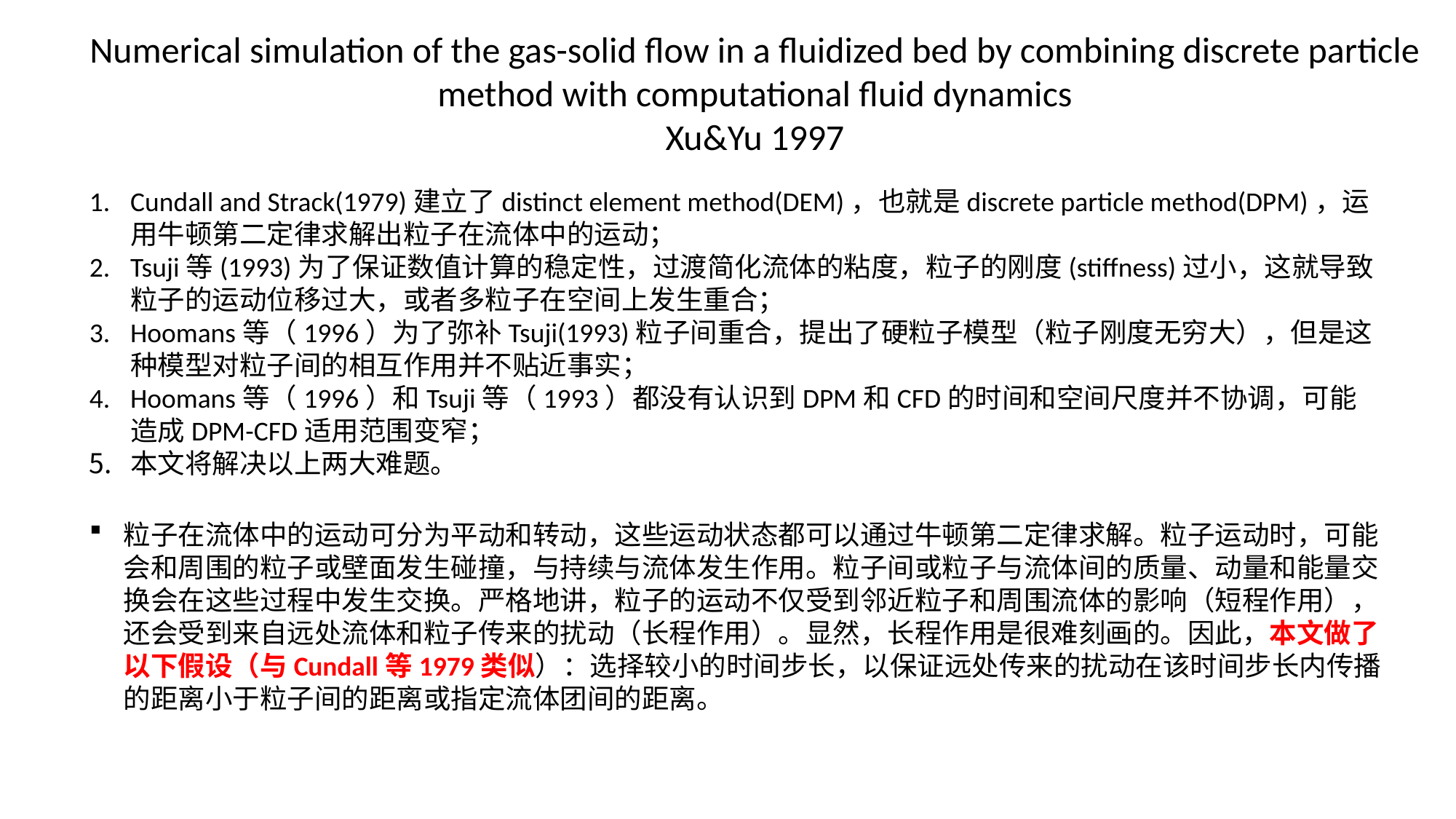

Numerical simulation of the gas-solid flow in a fluidized bed by combining discrete particle method with computational fluid dynamics
Xu&Yu 1997
Cundall and Strack(1979)建立了distinct element method(DEM)，也就是discrete particle method(DPM)，运用牛顿第二定律求解出粒子在流体中的运动；
Tsuji等(1993)为了保证数值计算的稳定性，过渡简化流体的粘度，粒子的刚度(stiffness)过小，这就导致粒子的运动位移过大，或者多粒子在空间上发生重合；
Hoomans等（1996）为了弥补Tsuji(1993)粒子间重合，提出了硬粒子模型（粒子刚度无穷大），但是这种模型对粒子间的相互作用并不贴近事实；
Hoomans等（1996）和Tsuji等（1993）都没有认识到DPM和CFD的时间和空间尺度并不协调，可能造成DPM-CFD适用范围变窄；
本文将解决以上两大难题。
粒子在流体中的运动可分为平动和转动，这些运动状态都可以通过牛顿第二定律求解。粒子运动时，可能会和周围的粒子或壁面发生碰撞，与持续与流体发生作用。粒子间或粒子与流体间的质量、动量和能量交换会在这些过程中发生交换。严格地讲，粒子的运动不仅受到邻近粒子和周围流体的影响（短程作用），还会受到来自远处流体和粒子传来的扰动（长程作用）。显然，长程作用是很难刻画的。因此，本文做了以下假设（与Cundall等1979类似）：选择较小的时间步长，以保证远处传来的扰动在该时间步长内传播的距离小于粒子间的距离或指定流体团间的距离。